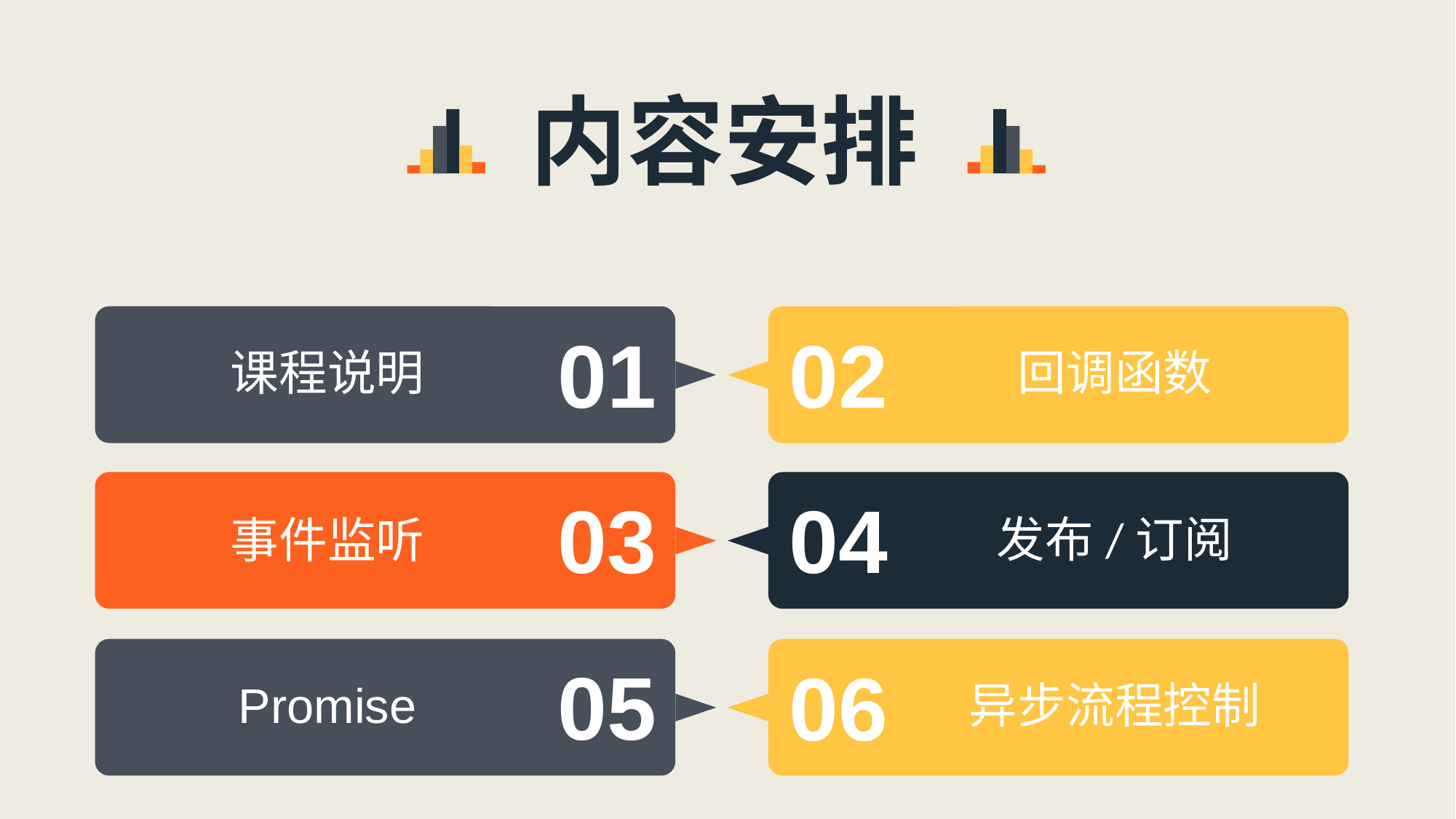

内容安排

01
02
课程说明
回调函数

03
04
发布/订阅
事件监听

05
06
Promise
异步流程控制